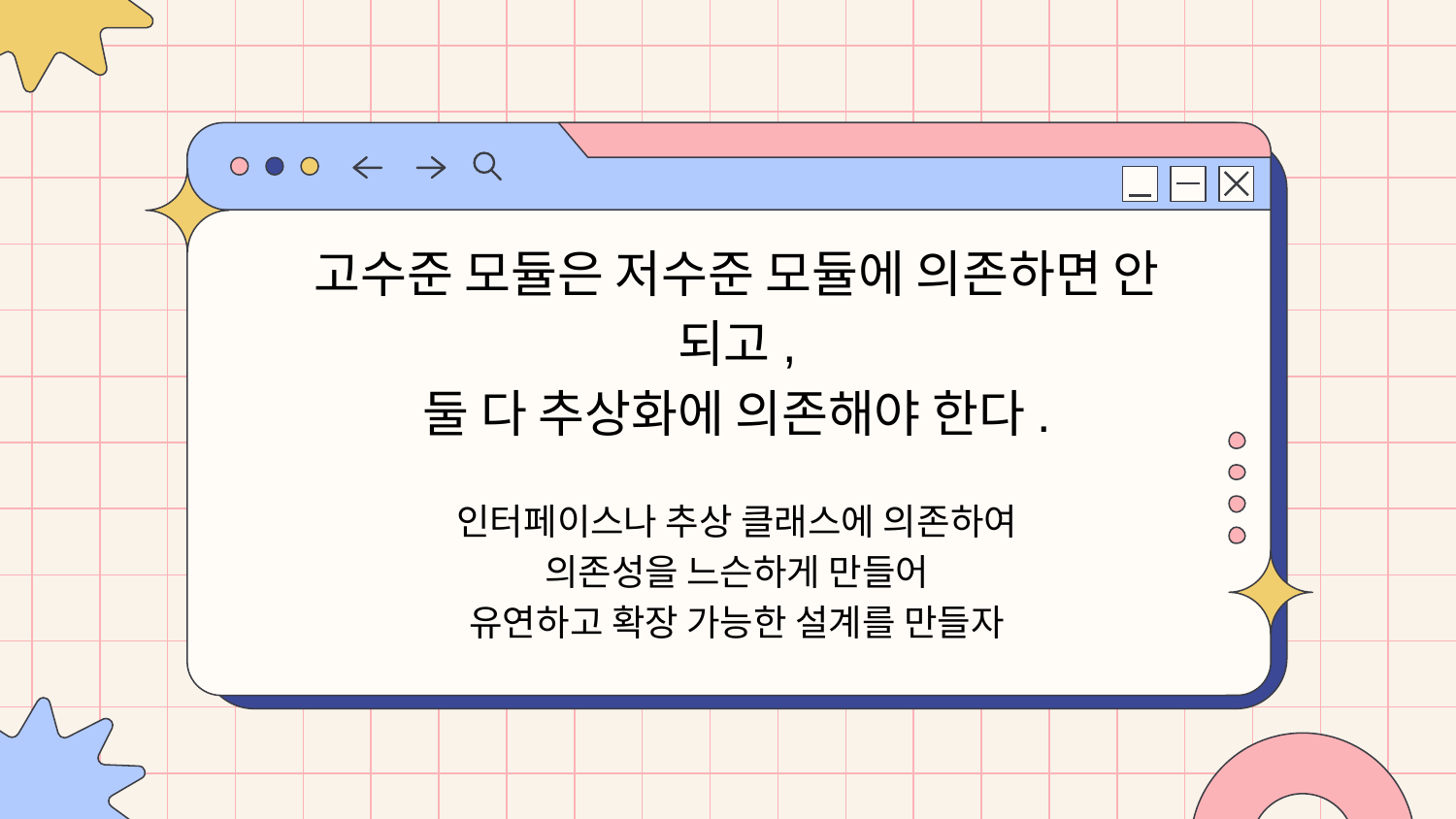

고수준 모듈은 저수준 모듈에 의존하면 안 되고,
둘 다 추상화에 의존해야 한다.

인터페이스나 추상 클래스에 의존하여
의존성을 느슨하게 만들어
유연하고 확장 가능한 설계를 만들자